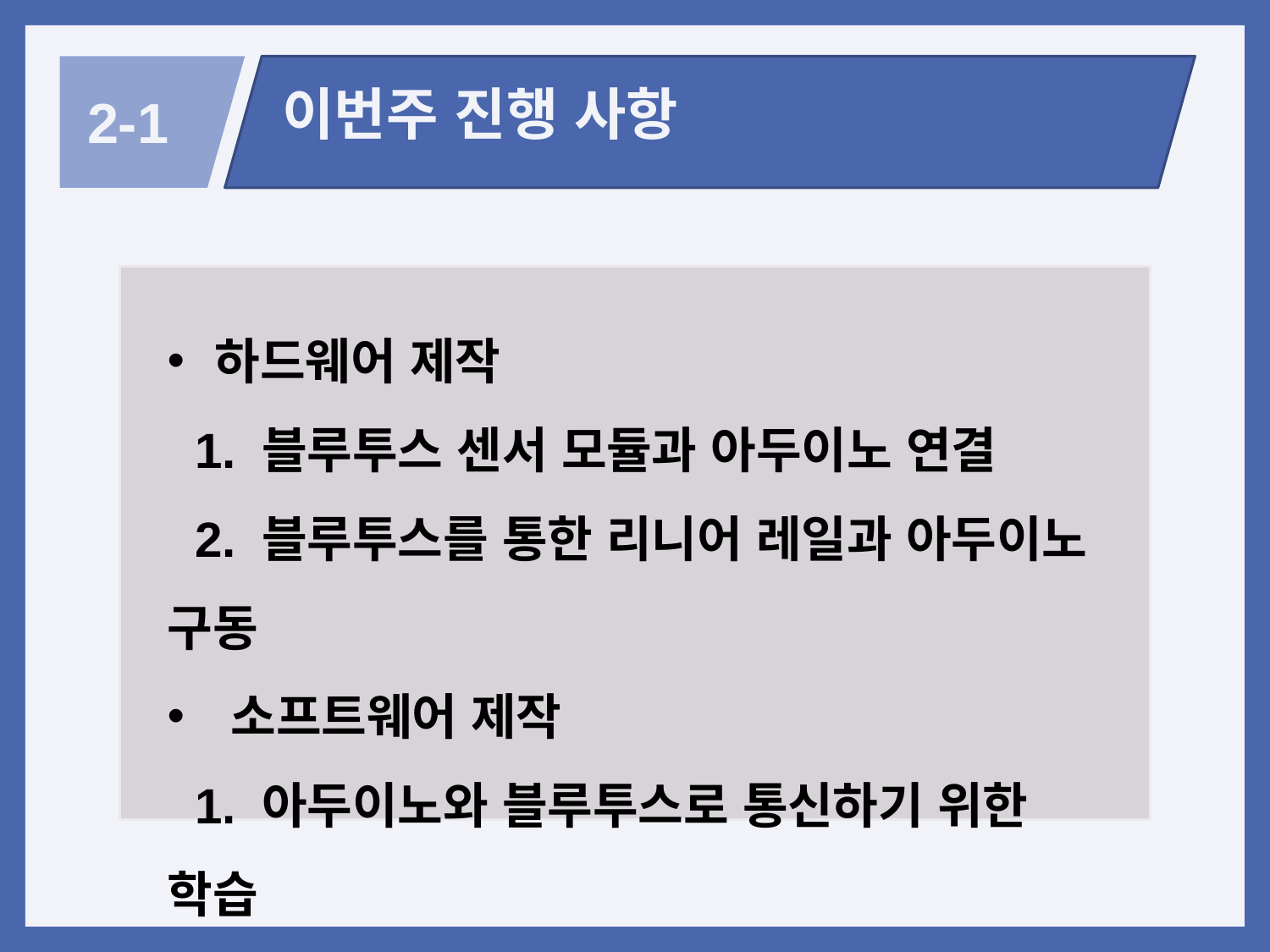

이번주 진행 사항
2-1

하드웨어 제작
  1. 블루투스 센서 모듈과 아두이노 연결
  2. 블루투스를 통한 리니어 레일과 아두이노 구동
소프트웨어 제작
  1. 아두이노와 블루투스로 통신하기 위한 학습